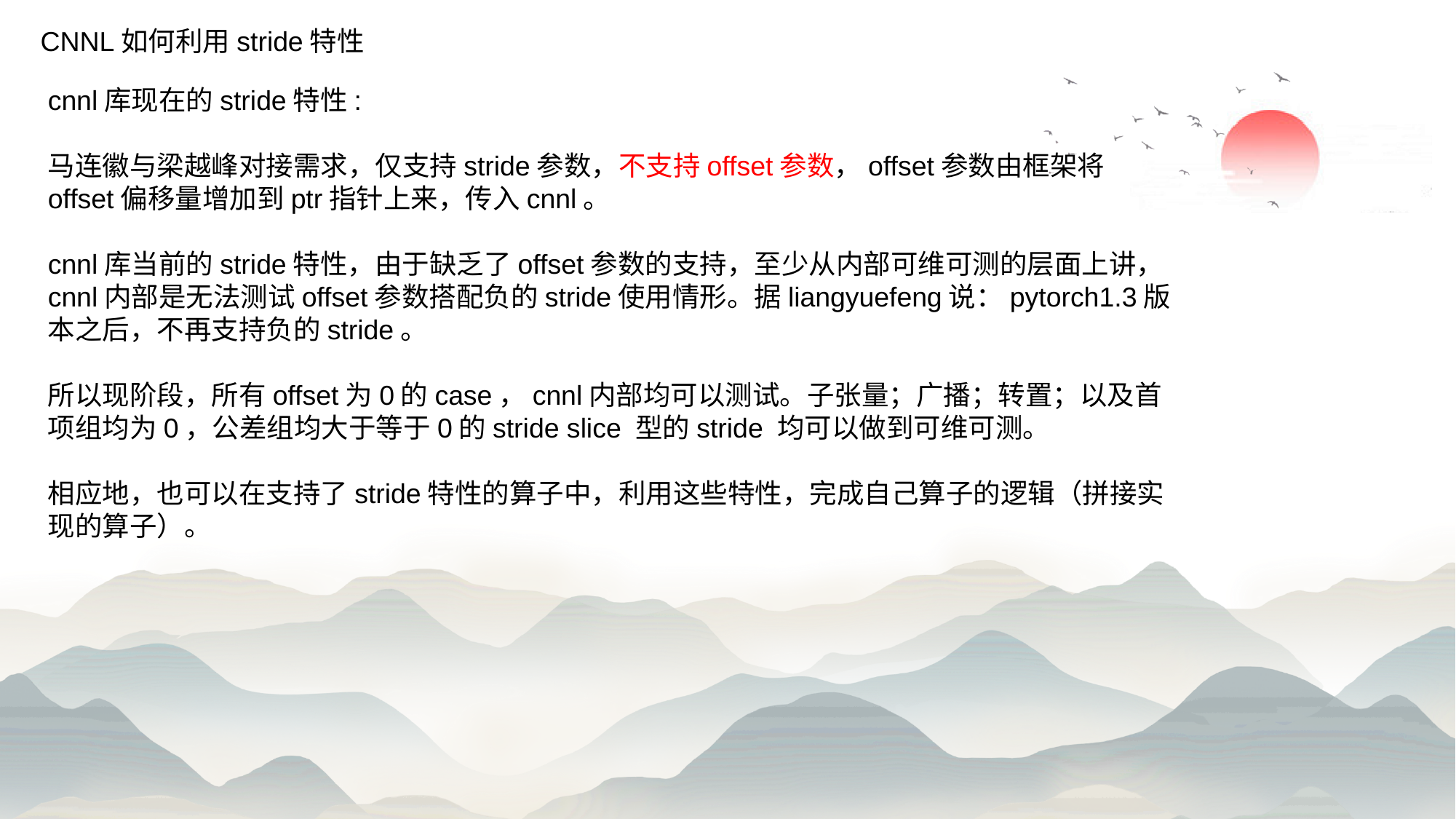

CNNL如何利用stride特性
cnnl库现在的stride特性:

马连徽与梁越峰对接需求，仅支持stride参数，不支持offset参数，offset参数由框架将offset偏移量增加到ptr指针上来，传入cnnl。

cnnl库当前的stride特性，由于缺乏了offset参数的支持，至少从内部可维可测的层面上讲，cnnl内部是无法测试offset参数搭配负的stride使用情形。据liangyuefeng说：pytorch1.3版本之后，不再支持负的stride。

所以现阶段，所有offset为0的case，cnnl内部均可以测试。子张量；广播；转置；以及首项组均为0，公差组均大于等于0的stride slice 型的stride 均可以做到可维可测。

相应地，也可以在支持了stride特性的算子中，利用这些特性，完成自己算子的逻辑（拼接实现的算子）。